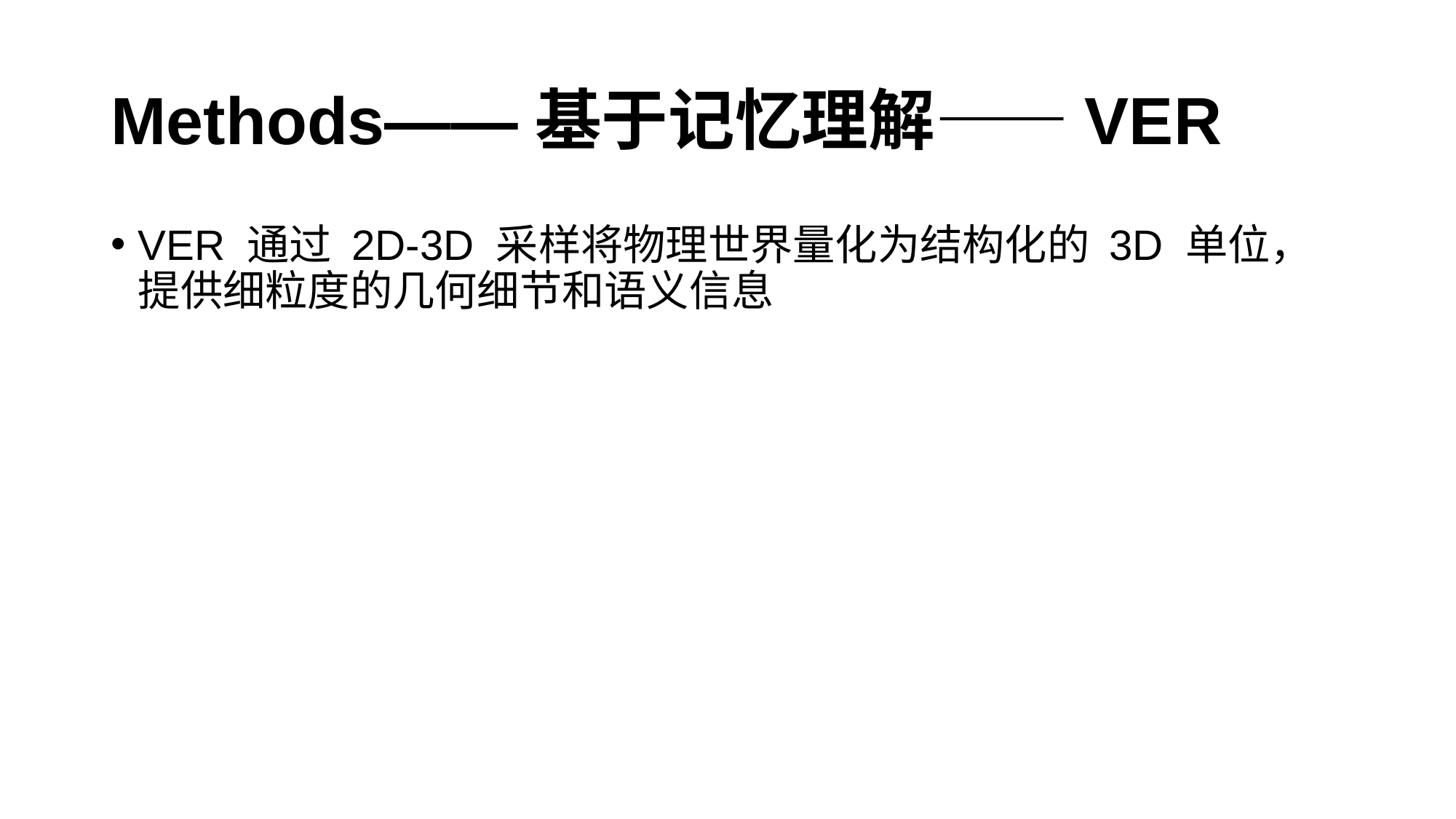

# Methods——基于记忆理解——VER
VER 通过 2D-3D 采样将物理世界量化为结构化的 3D 单位，提供细粒度的几何细节和语义信息